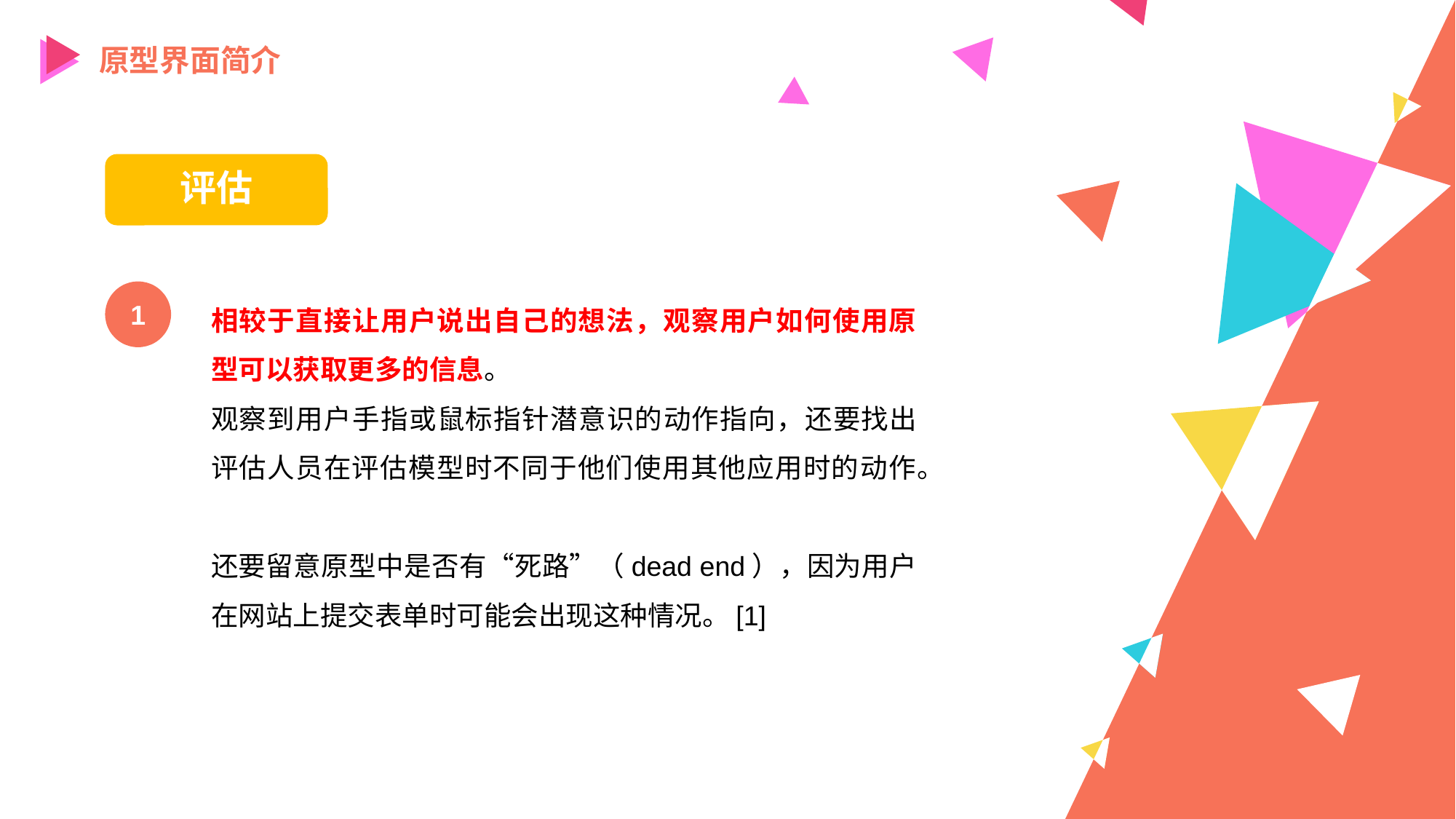

原型界面简介

评估

1
相较于直接让用户说出自己的想法，观察用户如何使用原型可以获取更多的信息。
观察到用户手指或鼠标指针潜意识的动作指向，还要找出评估人员在评估模型时不同于他们使用其他应用时的动作。
还要留意原型中是否有“死路”（dead end），因为用户在网站上提交表单时可能会出现这种情况。[1]